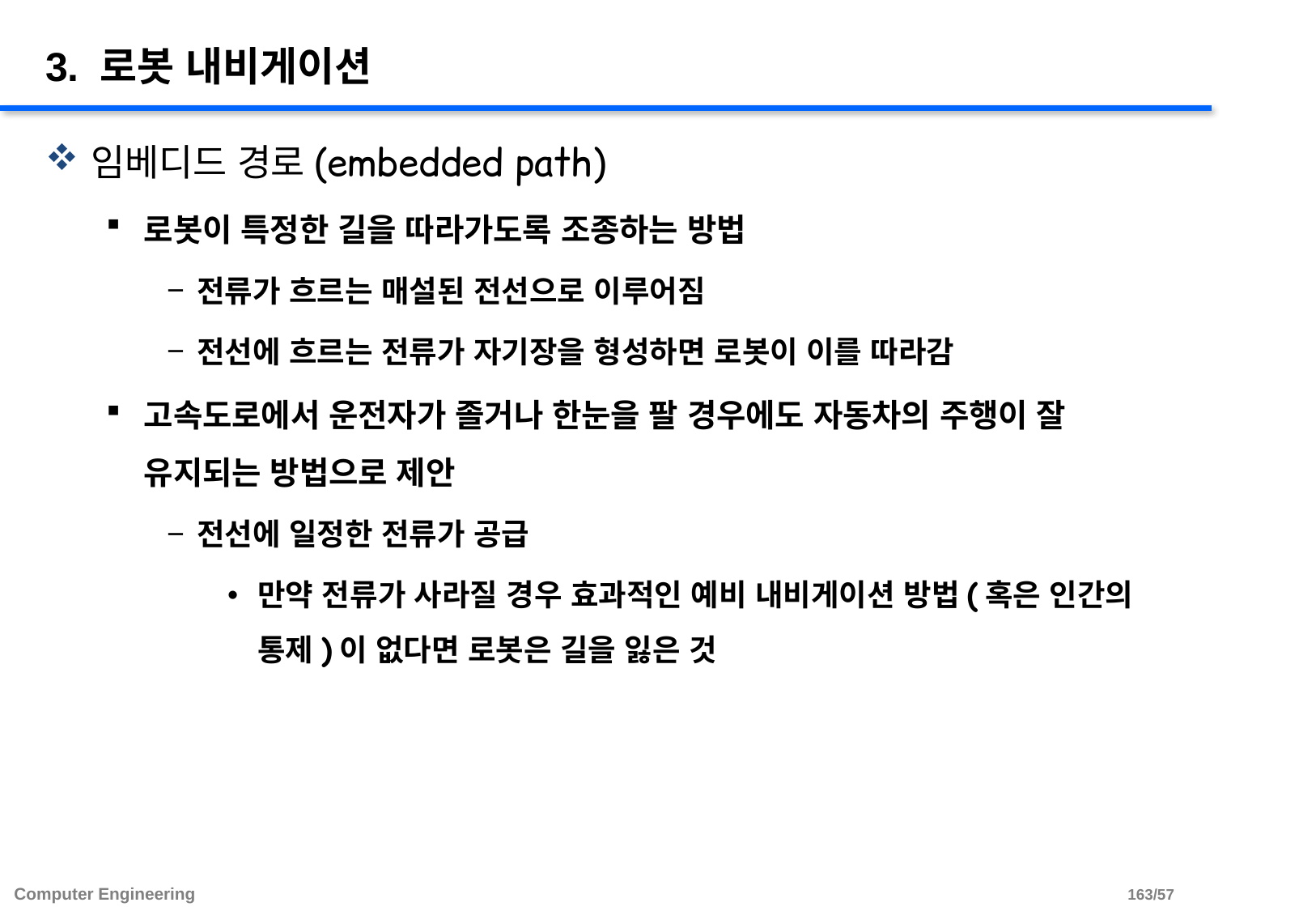

# 3. 로봇 내비게이션
임베디드 경로(embedded path)
로봇이 특정한 길을 따라가도록 조종하는 방법
전류가 흐르는 매설된 전선으로 이루어짐
전선에 흐르는 전류가 자기장을 형성하면 로봇이 이를 따라감
고속도로에서 운전자가 졸거나 한눈을 팔 경우에도 자동차의 주행이 잘 유지되는 방법으로 제안
전선에 일정한 전류가 공급
만약 전류가 사라질 경우 효과적인 예비 내비게이션 방법(혹은 인간의 통제)이 없다면 로봇은 길을 잃은 것